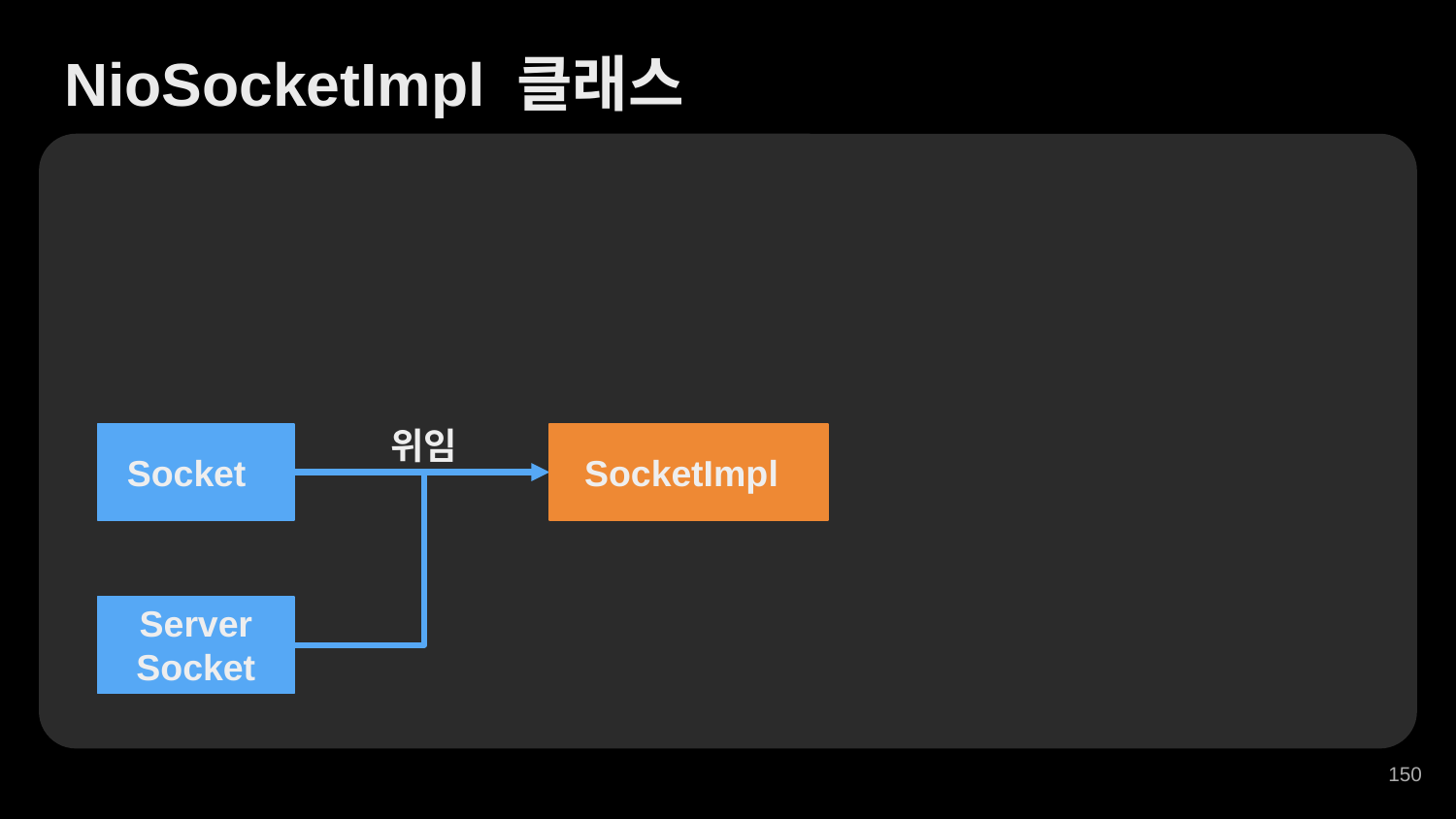

NioSocketImpl 클래스

위임

Socket
SocketImpl
Server
Socket

150